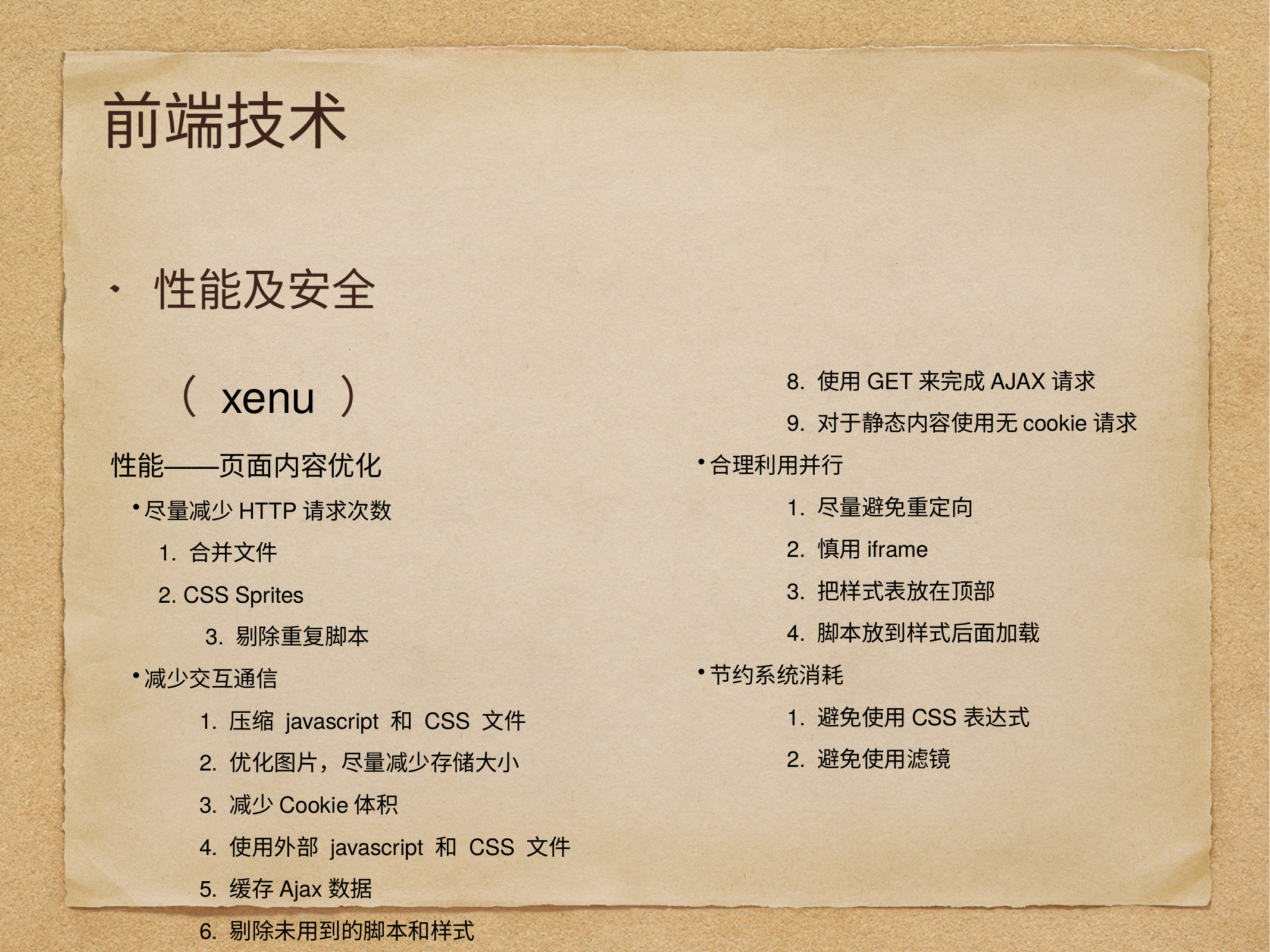

# 前端技术
性能及安全（ xenu ）
性能——页面内容优化
尽量减少HTTP请求次数
1. 合并文件
2. CSS Sprites
	 3. 剔除重复脚本
减少交互通信
	1. 压缩 javascript 和 CSS 文件
	2. 优化图片，尽量减少存储大小
	3. 减少Cookie体积
	4. 使用外部 javascript 和 CSS 文件
	5. 缓存Ajax数据
	6. 剔除未用到的脚本和样式
	7. 推迟加载内容
	8. 使用GET来完成AJAX请求
	9. 对于静态内容使用无cookie请求
合理利用并行
	1. 尽量避免重定向
	2. 慎用iframe
	3. 把样式表放在顶部
	4. 脚本放到样式后面加载
节约系统消耗
	1. 避免使用CSS表达式
	2. 避免使用滤镜